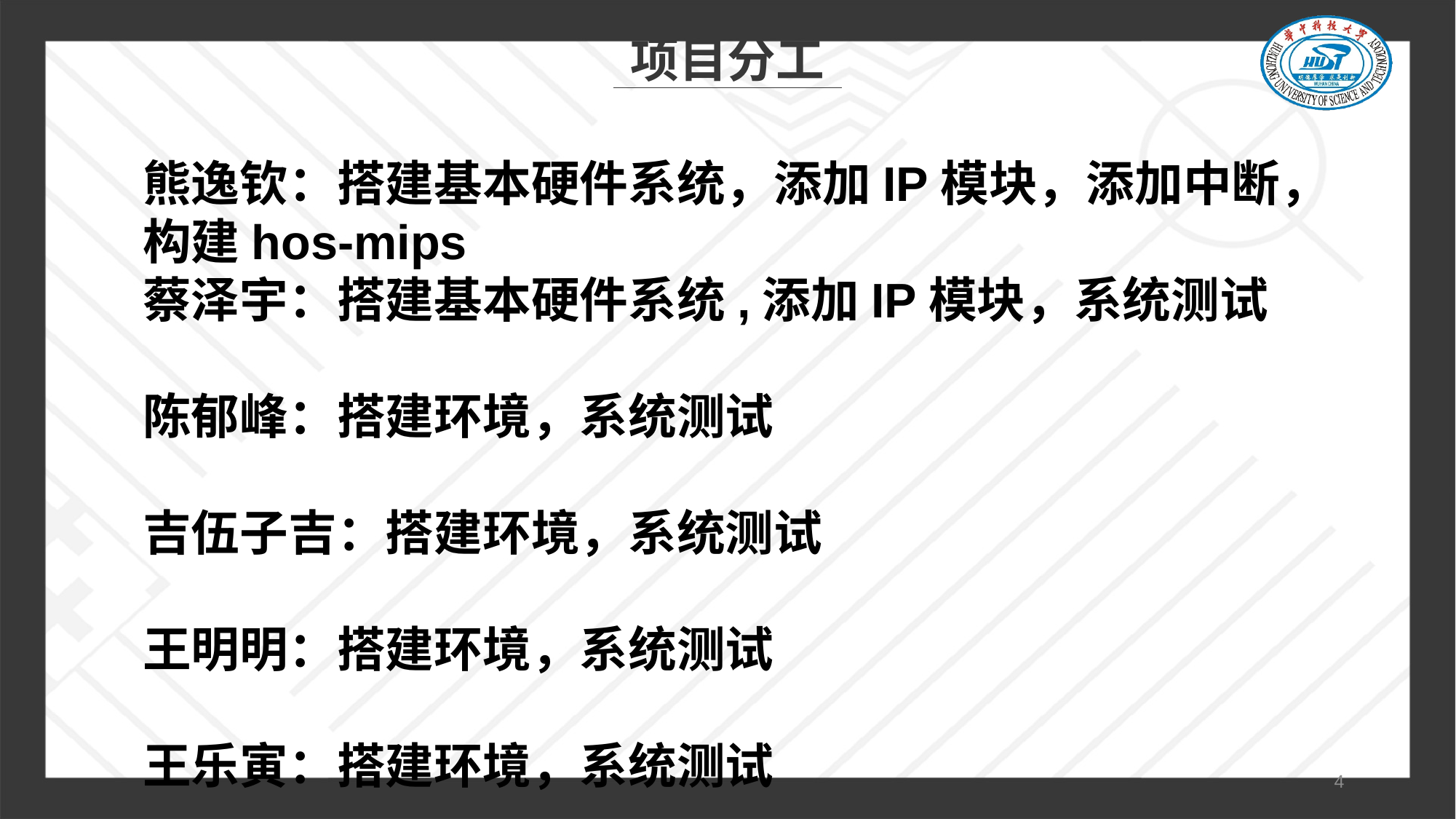

# 项目分工
熊逸钦：搭建基本硬件系统，添加IP模块，添加中断，构建hos-mips
蔡泽宇：搭建基本硬件系统,添加IP模块，系统测试

陈郁峰：搭建环境，系统测试

吉伍子吉：搭建环境，系统测试

王明明：搭建环境，系统测试

王乐寅：搭建环境，系统测试

4